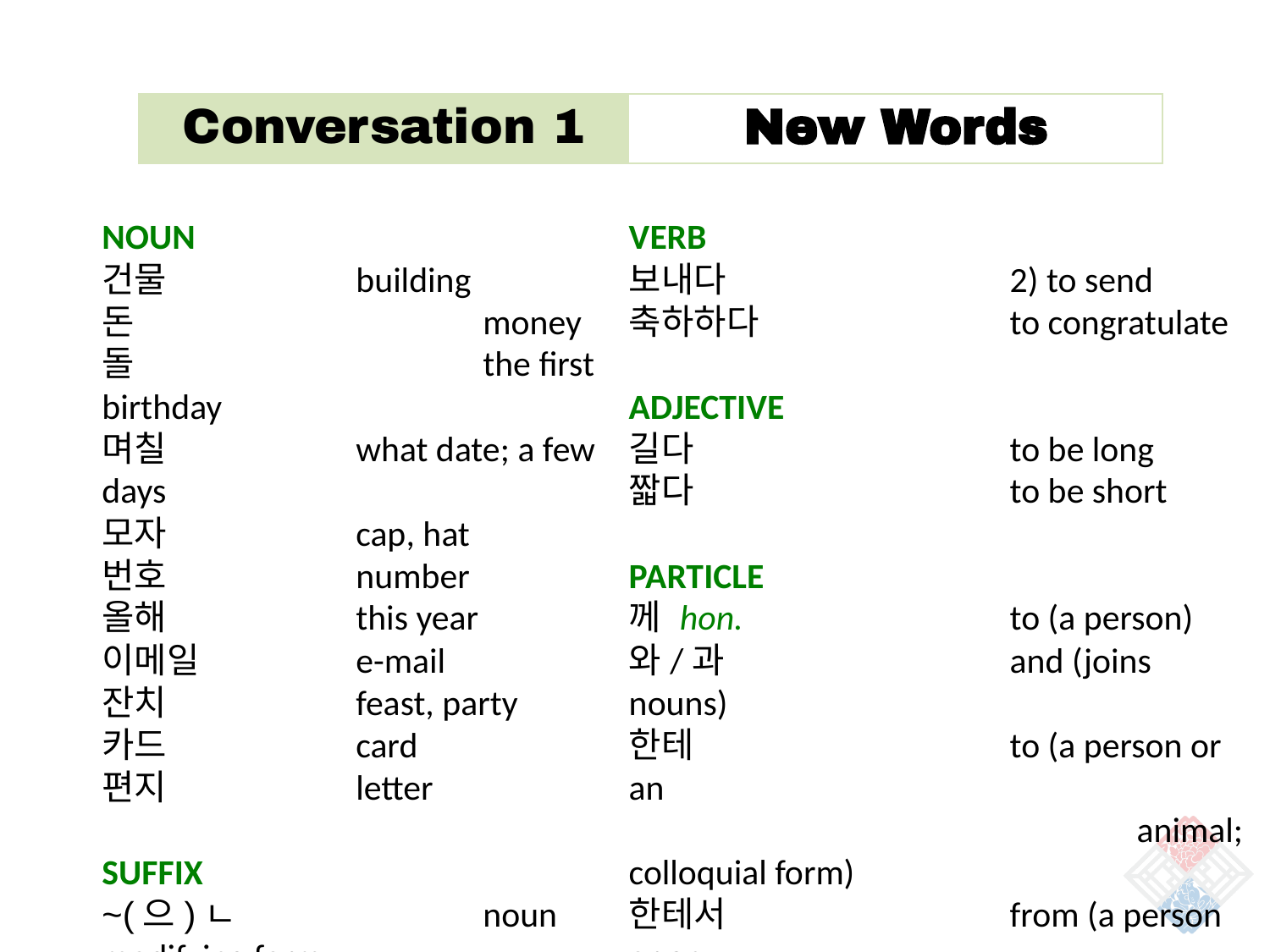

| Conversation 1 | New Words |
| --- | --- |
NOUN
건물		building
돈			money
돌			the first birthday
며칠		what date; a few days
모자		cap, hat
번호		number
올해		this year
이메일		e-mail
잔치		feast, party
카드		card
편지		letter

SUFFIX
~(으)ㄴ		noun modifying form
VERB
보내다			2) to send
축하하다		to congratulate

ADJECTIVE
길다			to be long
짧다		  	to be short

PARTICLE
께 hon.			to (a person)
와/과			and (joins nouns)
한테			to (a person or an
				animal; colloquial form)
한테서			from (a person or an
				animal; colloquial form)